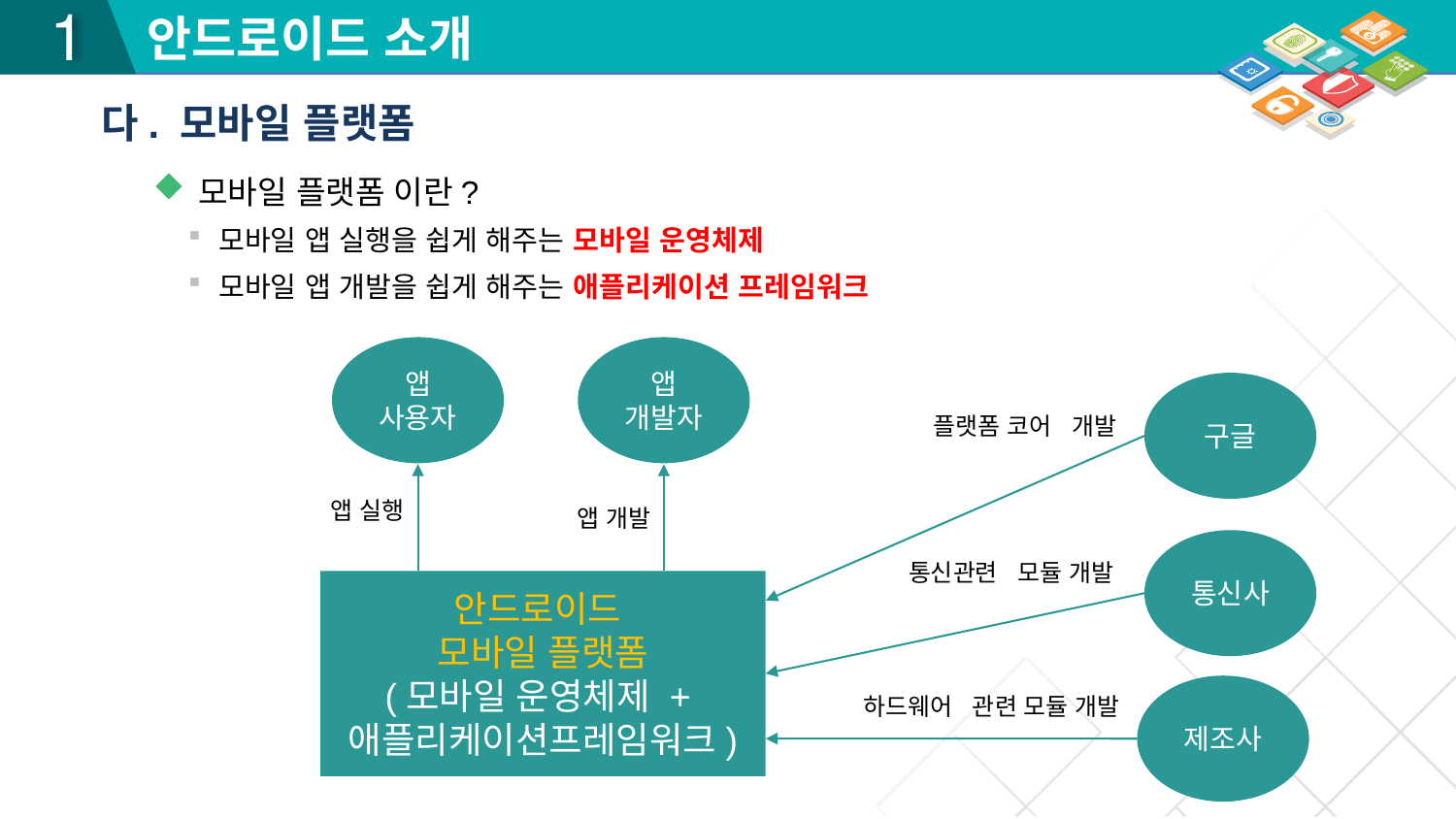

다. 모바일 플랫폼
모바일 플랫폼 이란?
모바일 앱 실행을 쉽게 해주는 모바일 운영체제
모바일 앱 개발을 쉽게 해주는 애플리케이션 프레임워크

앱
사용자
앱
개발자
구글
플랫폼 코어   개발
앱 실행
앱 개발
통신사
통신관련   모듈 개발
안드로이드
모바일 플랫폼
(모바일 운영체제 +
애플리케이션프레임워크)
제조사
하드웨어   관련 모듈 개발